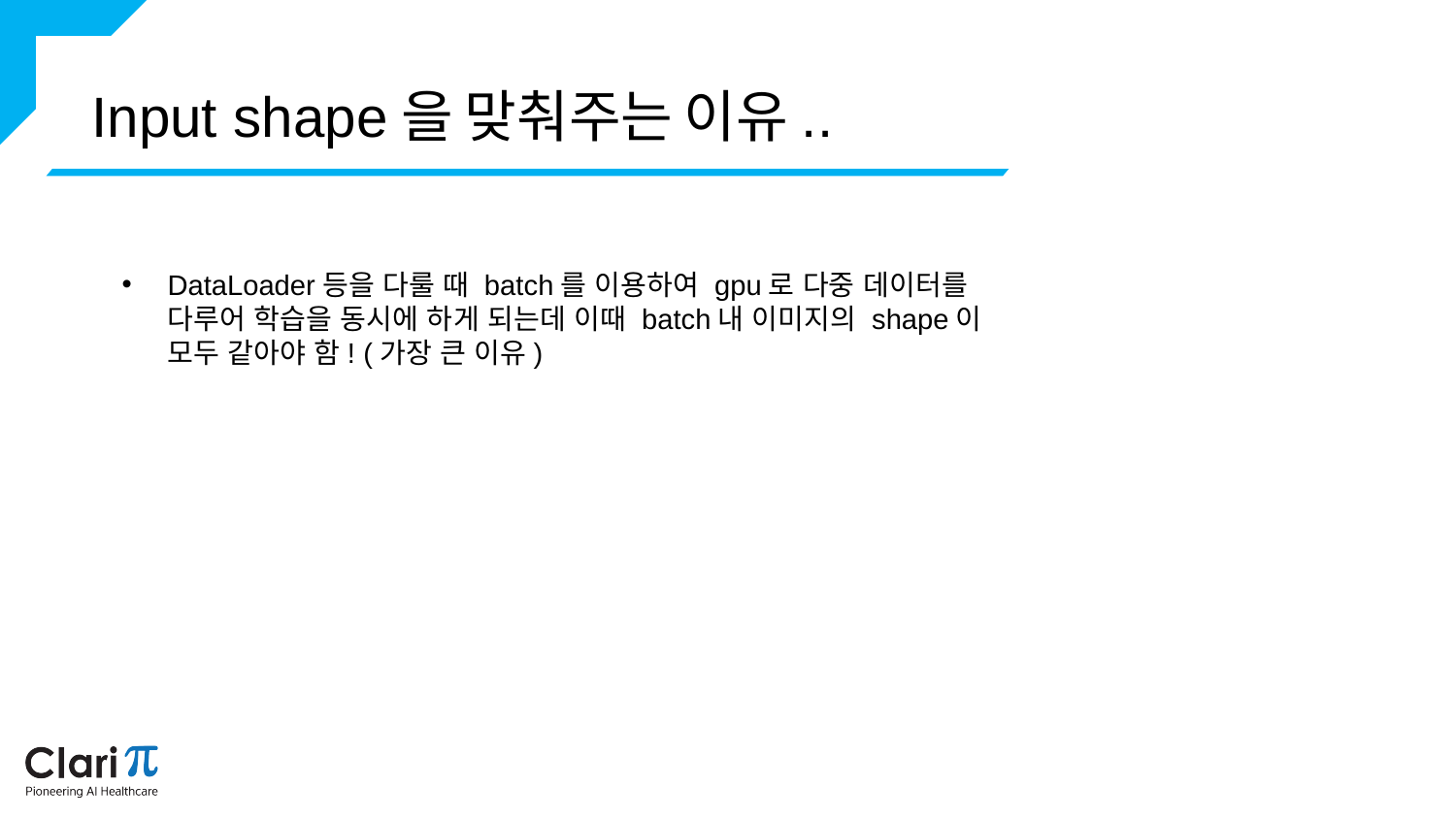

Input shape을 맞춰주는 이유..
DataLoader등을 다룰 때 batch를 이용하여 gpu로 다중 데이터를 다루어 학습을 동시에 하게 되는데 이때 batch내 이미지의 shape이 모두 같아야 함! (가장 큰 이유)